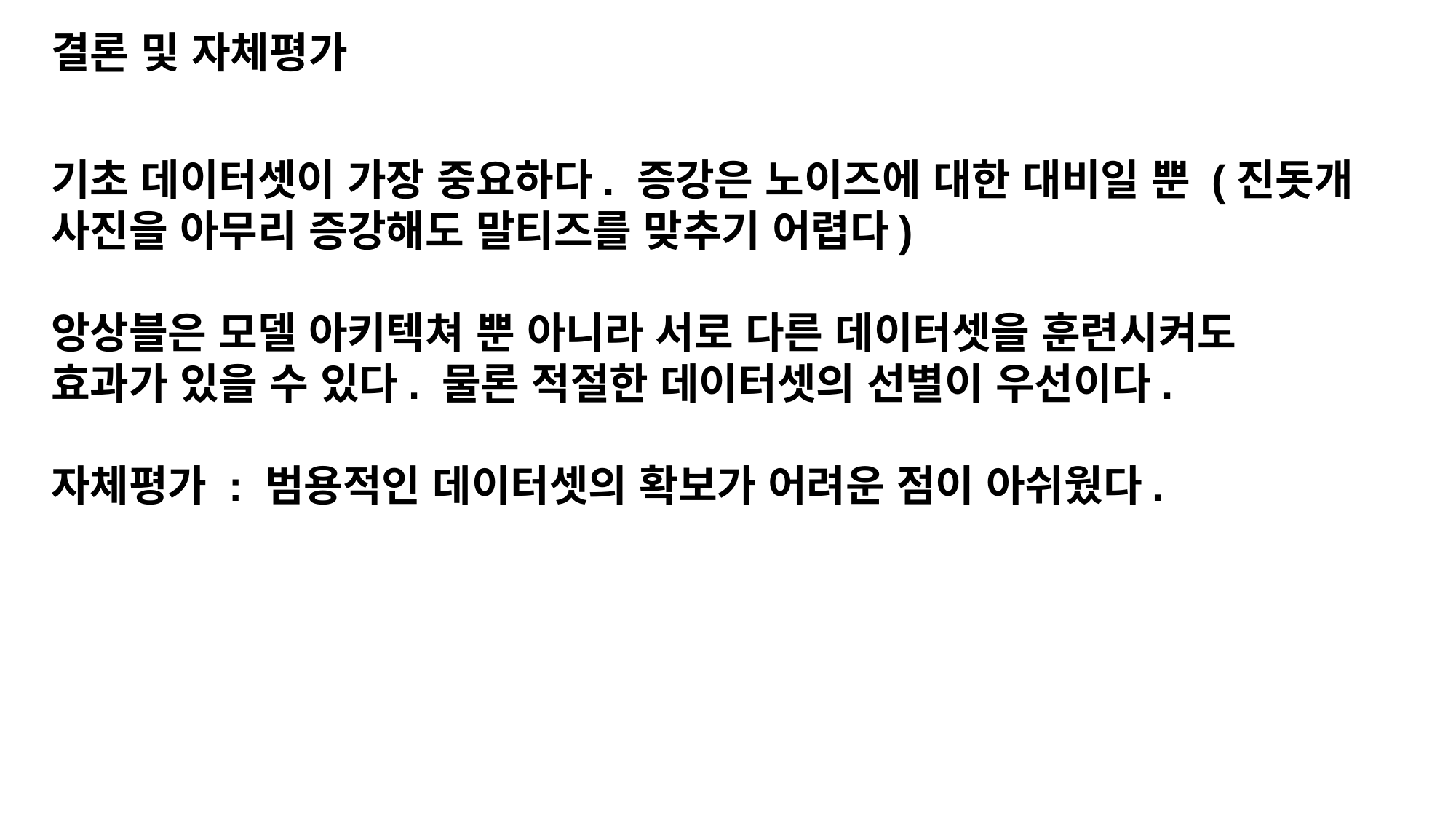

결론 및 자체평가
기초 데이터셋이 가장 중요하다. 증강은 노이즈에 대한 대비일 뿐 (진돗개 사진을 아무리 증강해도 말티즈를 맞추기 어렵다)

앙상블은 모델 아키텍쳐 뿐 아니라 서로 다른 데이터셋을 훈련시켜도 효과가 있을 수 있다. 물론 적절한 데이터셋의 선별이 우선이다.

자체평가 : 범용적인 데이터셋의 확보가 어려운 점이 아쉬웠다.